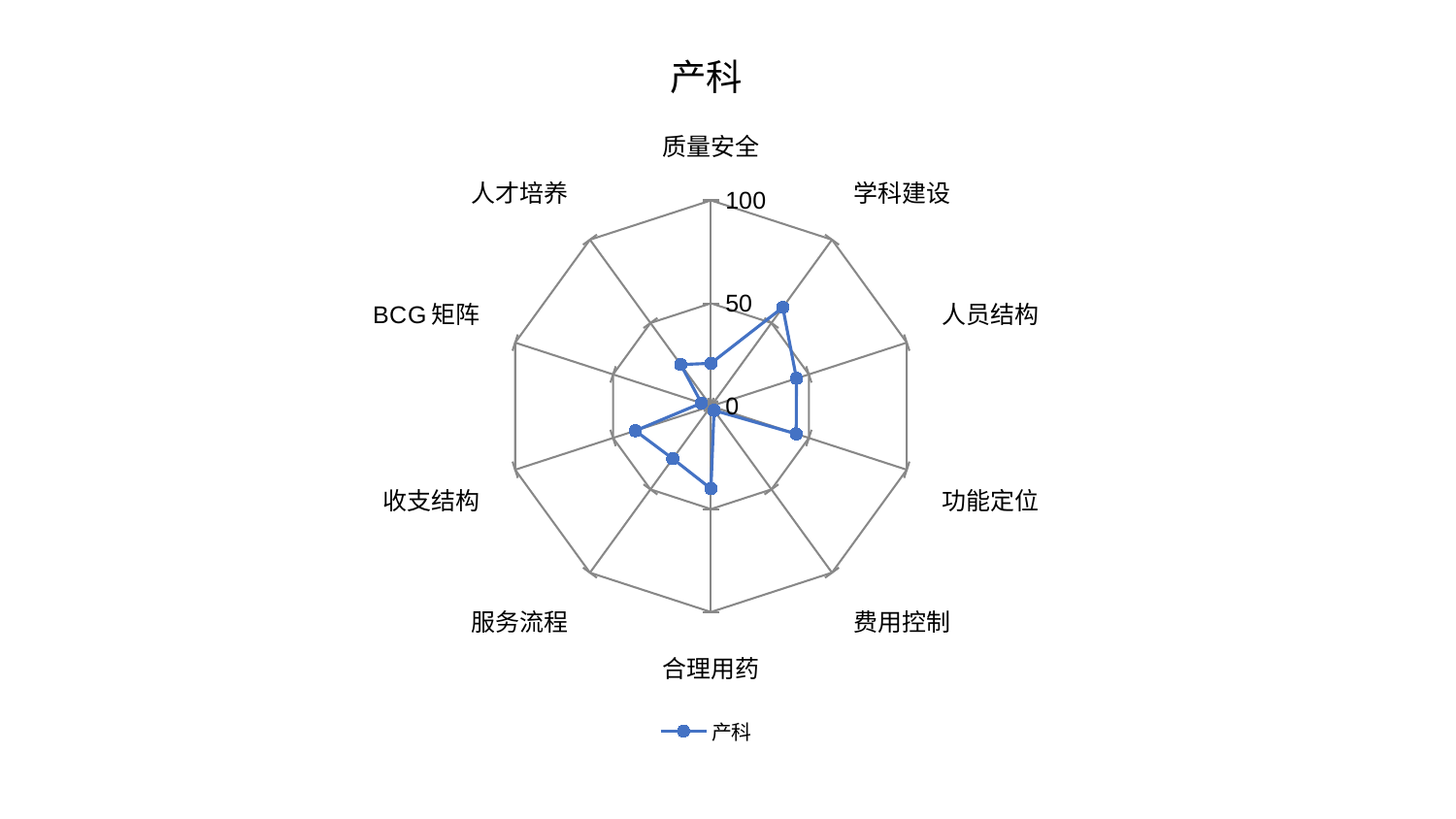

### Chart: 产科

| Category | 产科 |
|---|---|
| 质量安全 | 20.842180129549124 |
| 学科建设 | 59.34771141226568 |
| 人员结构 | 43.67419228623007 |
| 功能定位 | 43.53316730012406 |
| 费用控制 | 2.545402708999961 |
| 合理用药 | 40.09121139804864 |
| 服务流程 | 31.578877728382906 |
| 收支结构 | 38.62366263877757 |
| BCG矩阵 | 4.860477688329938 |
| 人才培养 | 25.00707089681001 |
110